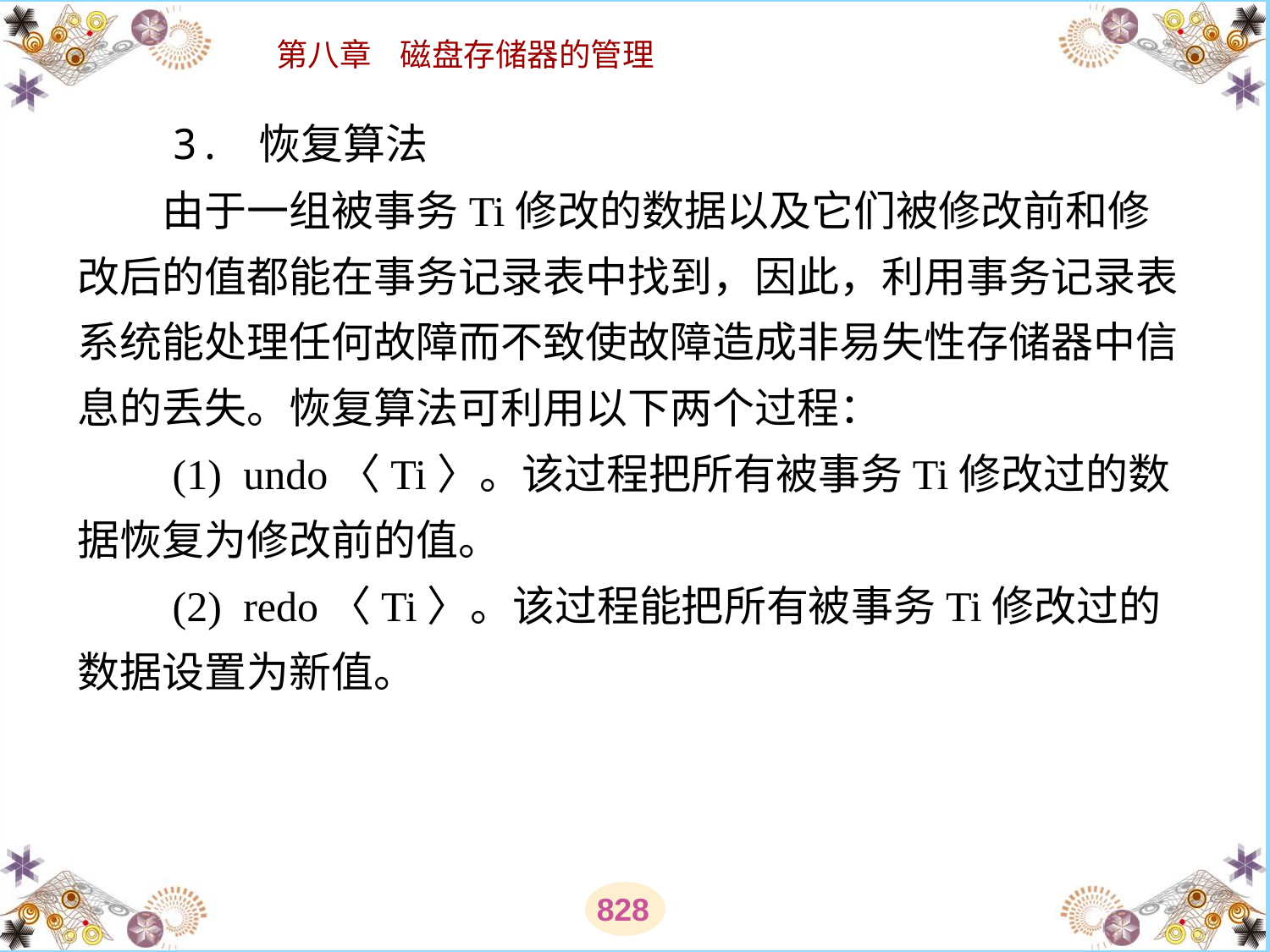

# 3. 恢复算法 　　由于一组被事务Ti修改的数据以及它们被修改前和修改后的值都能在事务记录表中找到，因此，利用事务记录表系统能处理任何故障而不致使故障造成非易失性存储器中信息的丢失。恢复算法可利用以下两个过程： 　　(1)  undo〈Ti〉。该过程把所有被事务Ti修改过的数据恢复为修改前的值。 　　(2)  redo〈Ti〉。该过程能把所有被事务Ti修改过的数据设置为新值。